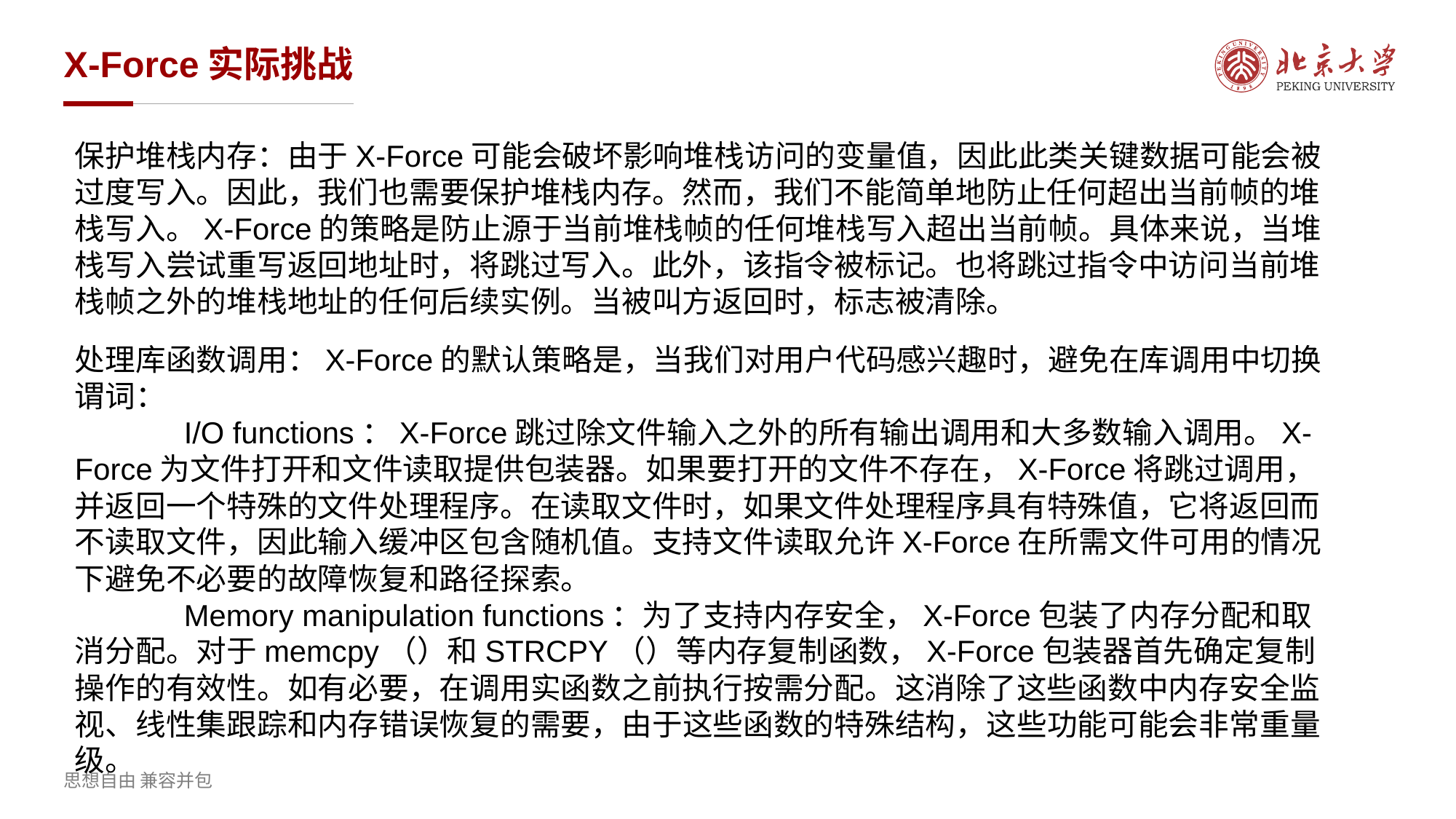

# X-Force实际挑战
保护堆栈内存：由于X-Force可能会破坏影响堆栈访问的变量值，因此此类关键数据可能会被过度写入。因此，我们也需要保护堆栈内存。然而，我们不能简单地防止任何超出当前帧的堆栈写入。X-Force的策略是防止源于当前堆栈帧的任何堆栈写入超出当前帧。具体来说，当堆栈写入尝试重写返回地址时，将跳过写入。此外，该指令被标记。也将跳过指令中访问当前堆栈帧之外的堆栈地址的任何后续实例。当被叫方返回时，标志被清除。
处理库函数调用：X-Force的默认策略是，当我们对用户代码感兴趣时，避免在库调用中切换谓词：
	I/O functions：X-Force跳过除文件输入之外的所有输出调用和大多数输入调用。X-Force为文件打开和文件读取提供包装器。如果要打开的文件不存在，X-Force将跳过调用，并返回一个特殊的文件处理程序。在读取文件时，如果文件处理程序具有特殊值，它将返回而不读取文件，因此输入缓冲区包含随机值。支持文件读取允许X-Force在所需文件可用的情况下避免不必要的故障恢复和路径探索。
	Memory manipulation functions：为了支持内存安全，X-Force包装了内存分配和取消分配。对于memcpy（）和STRCPY（）等内存复制函数，X-Force包装器首先确定复制操作的有效性。如有必要，在调用实函数之前执行按需分配。这消除了这些函数中内存安全监视、线性集跟踪和内存错误恢复的需要，由于这些函数的特殊结构，这些功能可能会非常重量级。